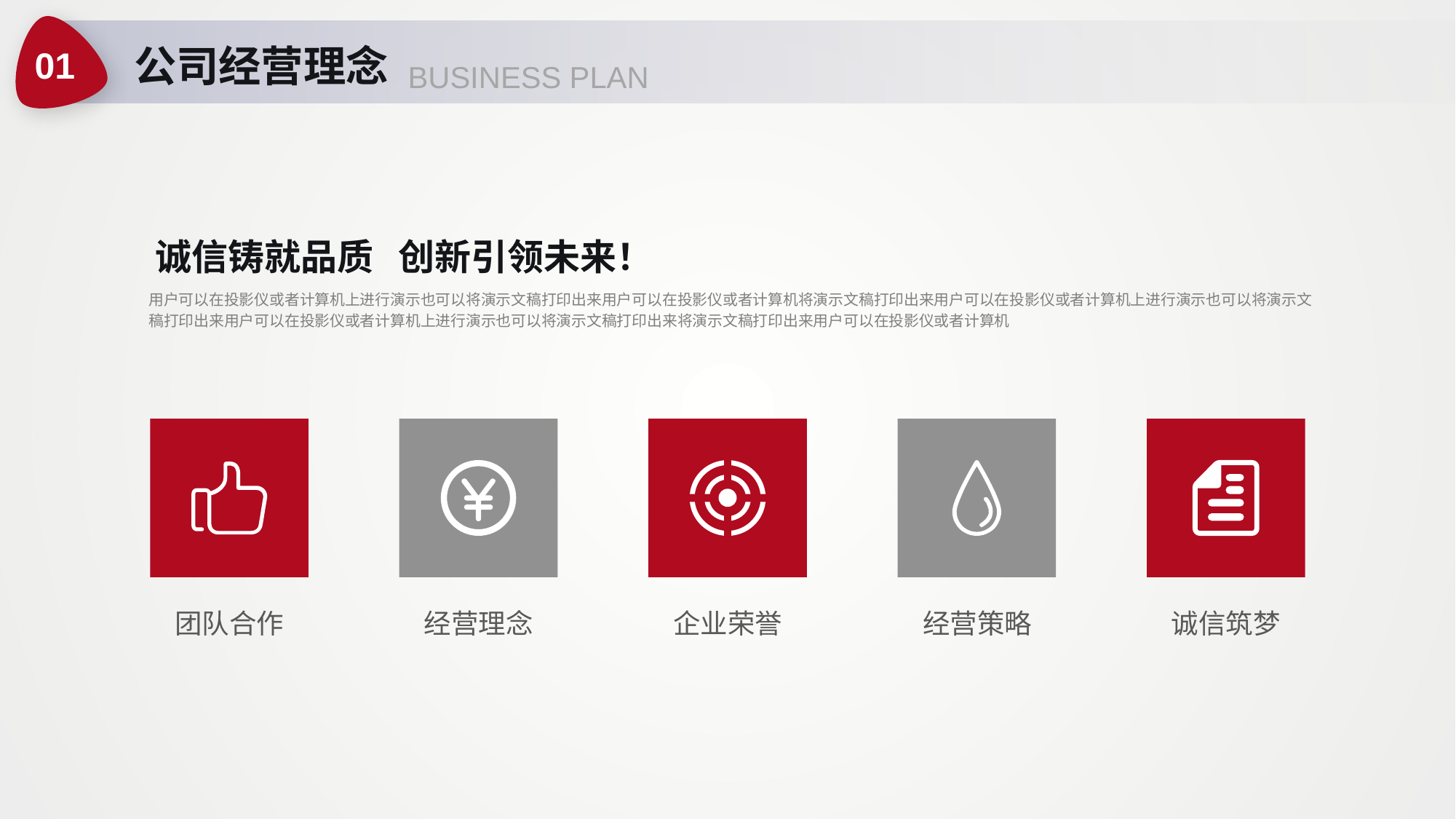

01

公司经营理念
BUSINESS PLAN
诚信铸就品质   创新引领未来！
用户可以在投影仪或者计算机上进行演示也可以将演示文稿打印出来用户可以在投影仪或者计算机将演示文稿打印出来用户可以在投影仪或者计算机上进行演示也可以将演示文稿打印出来用户可以在投影仪或者计算机上进行演示也可以将演示文稿打印出来将演示文稿打印出来用户可以在投影仪或者计算机

团队合作
经营理念
企业荣誉
经营策略
诚信筑梦